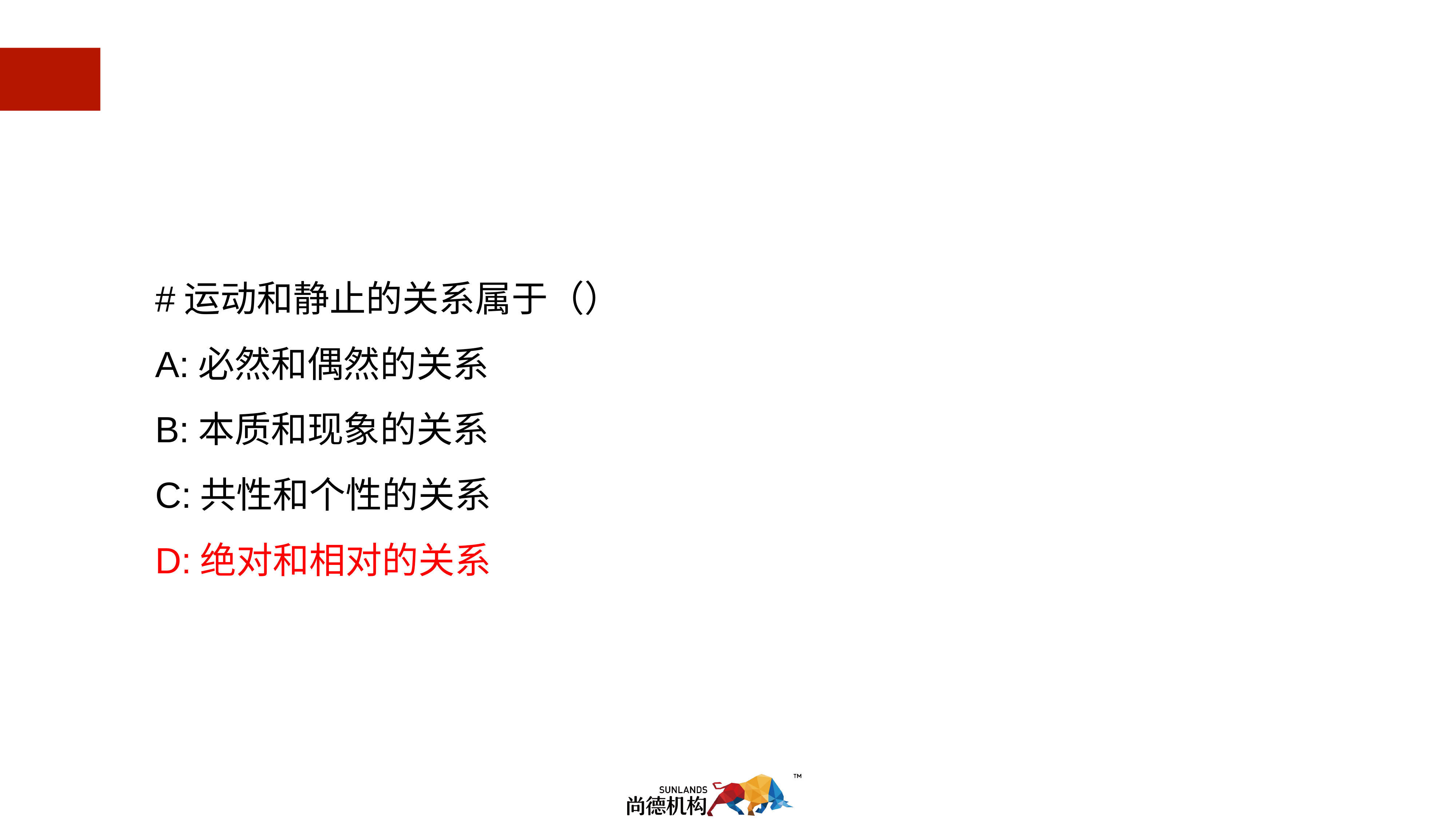

#运动和静止的关系属于（）
A:必然和偶然的关系
B:本质和现象的关系
C:共性和个性的关系
D:绝对和相对的关系